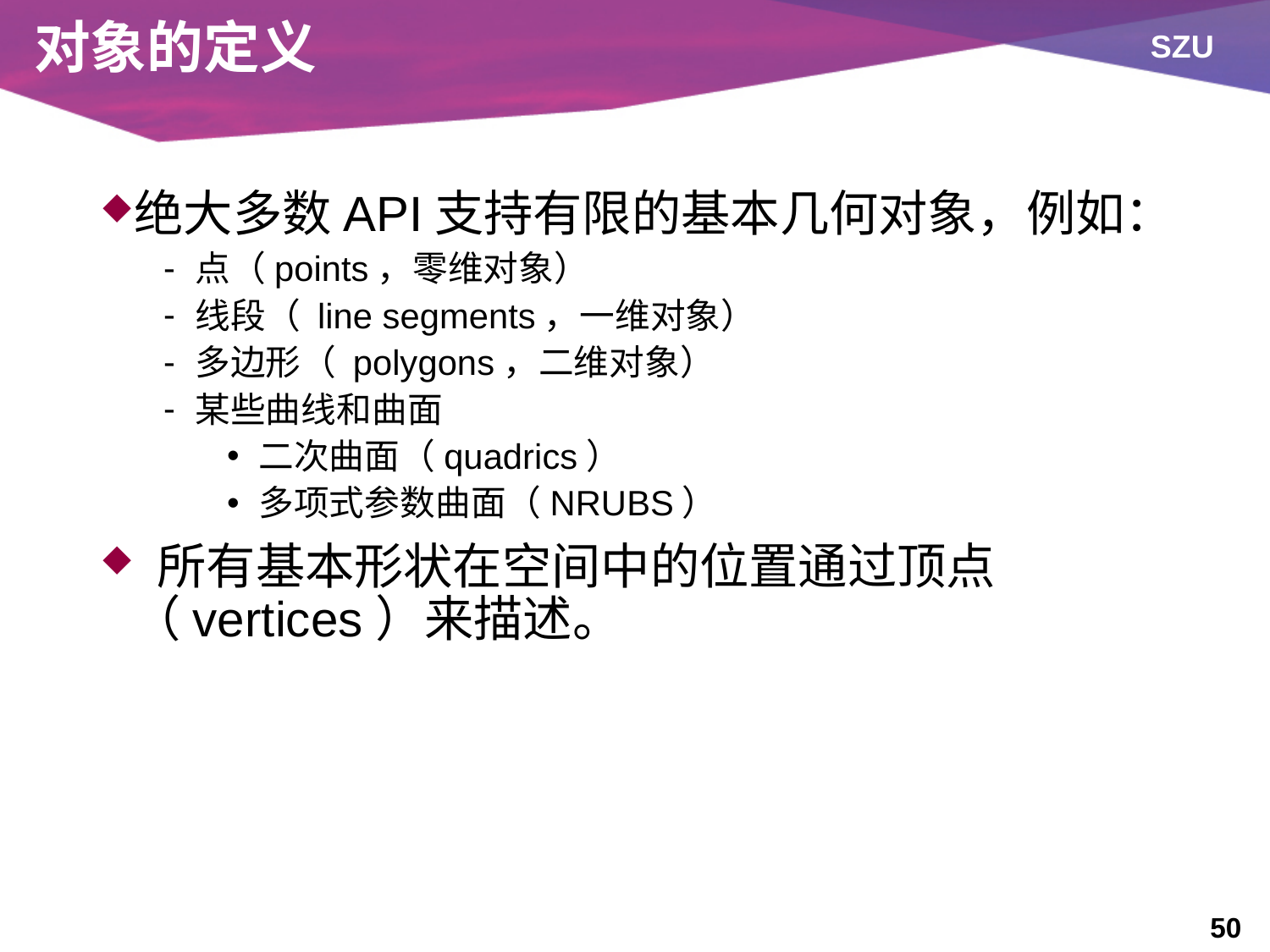

# 对象的定义
绝大多数API支持有限的基本几何对象，例如：
点（points，零维对象）
线段（ line segments，一维对象）
多边形（ polygons，二维对象）
某些曲线和曲面
二次曲面（quadrics）
多项式参数曲面（NRUBS）
 所有基本形状在空间中的位置通过顶点（vertices）来描述。
50